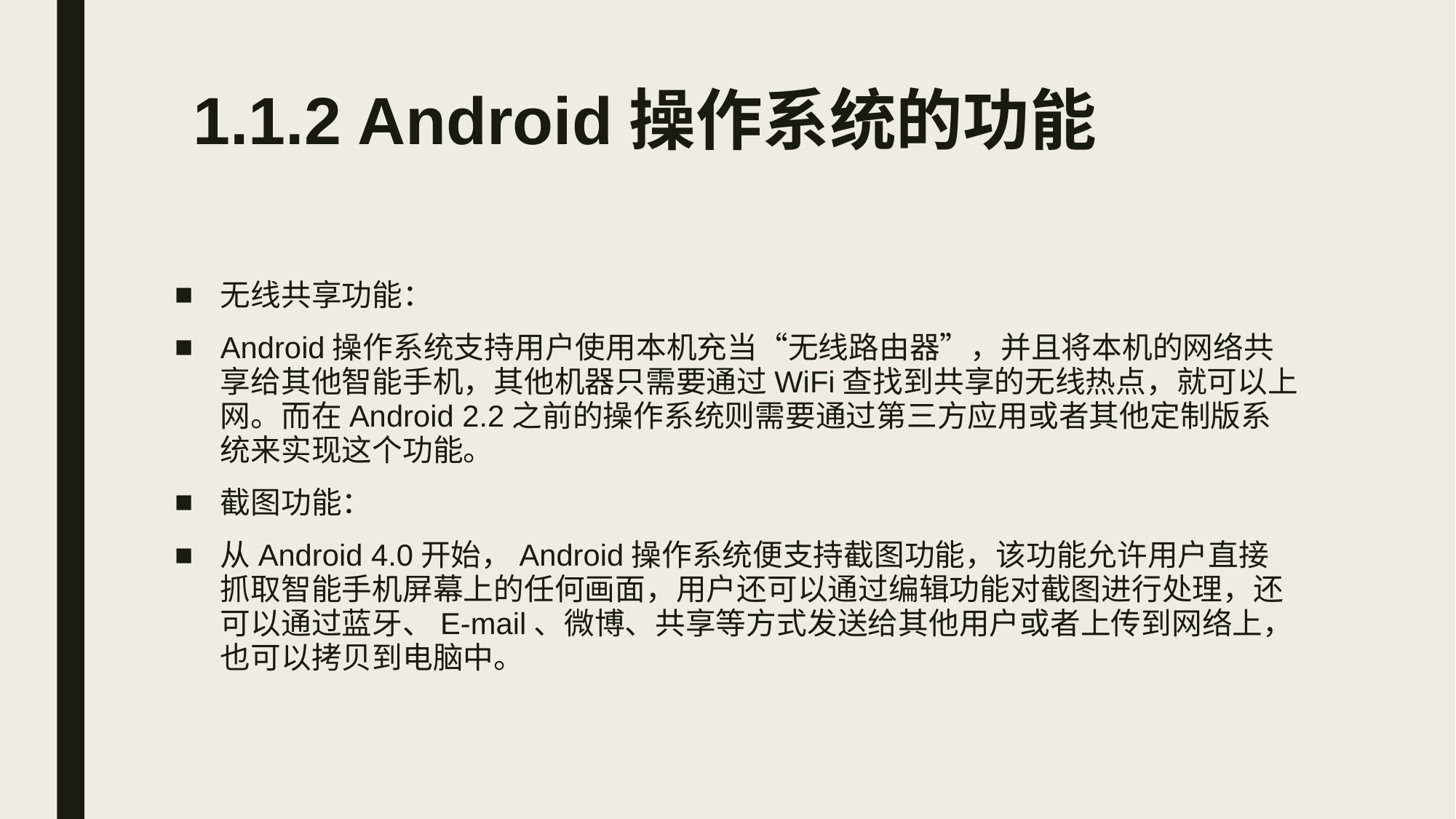

# 1.1.2 Android操作系统的功能
无线共享功能：
Android操作系统支持用户使用本机充当“无线路由器”，并且将本机的网络共享给其他智能手机，其他机器只需要通过WiFi查找到共享的无线热点，就可以上网。而在Android 2.2之前的操作系统则需要通过第三方应用或者其他定制版系统来实现这个功能。
截图功能：
从Android 4.0开始，Android操作系统便支持截图功能，该功能允许用户直接抓取智能手机屏幕上的任何画面，用户还可以通过编辑功能对截图进行处理，还可以通过蓝牙、E-mail、微博、共享等方式发送给其他用户或者上传到网络上，也可以拷贝到电脑中。